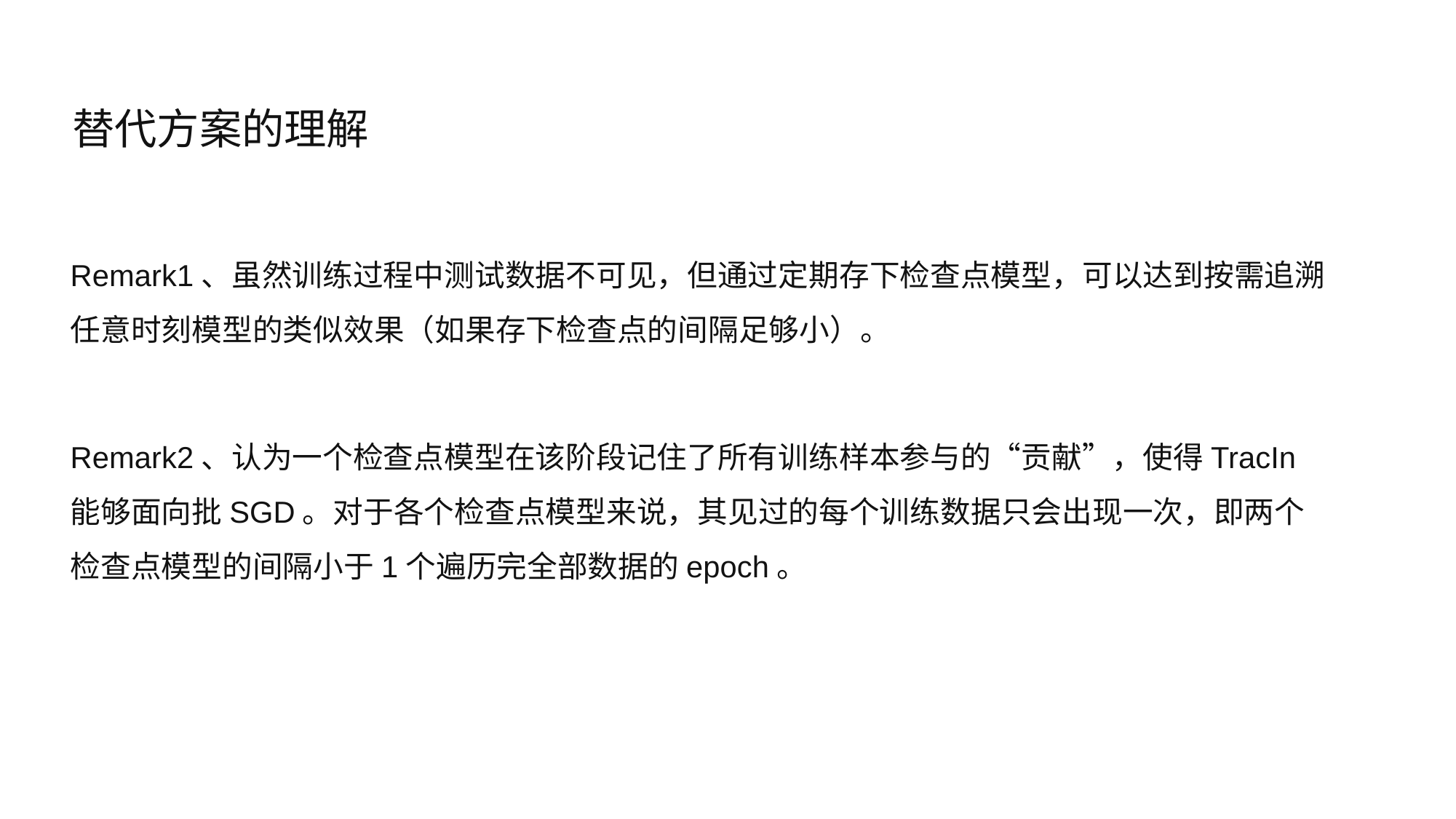

替代方案的理解
Remark1、虽然训练过程中测试数据不可见，但通过定期存下检查点模型，可以达到按需追溯任意时刻模型的类似效果（如果存下检查点的间隔足够小）。

Remark2、认为一个检查点模型在该阶段记住了所有训练样本参与的“贡献”，使得TracIn能够面向批SGD。对于各个检查点模型来说，其见过的每个训练数据只会出现一次，即两个检查点模型的间隔小于1个遍历完全部数据的epoch。